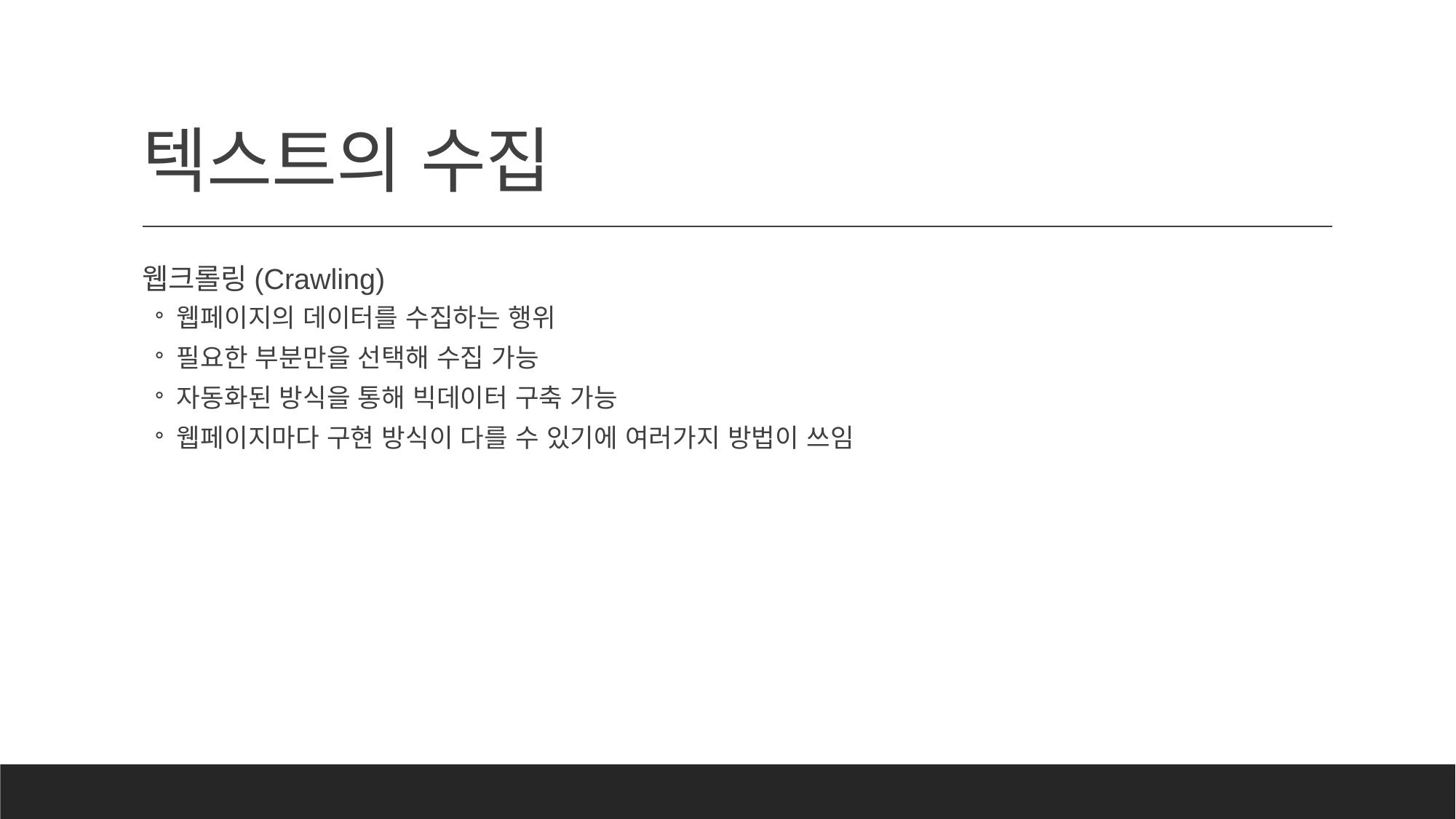

# 텍스트의 수집
웹크롤링(Crawling)
웹페이지의 데이터를 수집하는 행위
필요한 부분만을 선택해 수집 가능
자동화된 방식을 통해 빅데이터 구축 가능
웹페이지마다 구현 방식이 다를 수 있기에 여러가지 방법이 쓰임